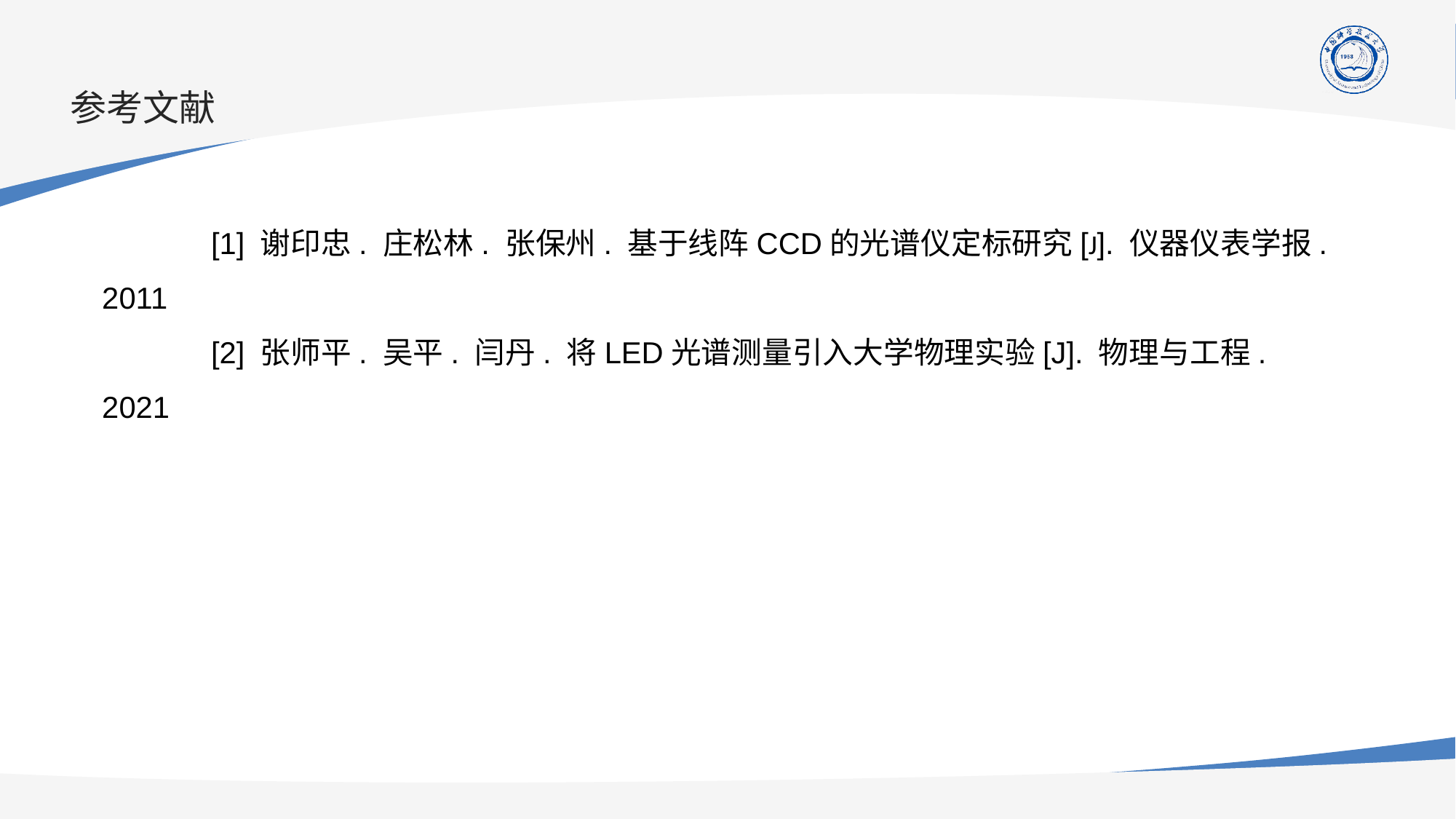

# 参考文献
	[1] 谢印忠. 庄松林. 张保州. 基于线阵CCD的光谱仪定标研究[J]. 仪器仪表学报. 2011
	[2] 张师平. 吴平. 闫丹. 将LED光谱测量引入大学物理实验[J]. 物理与工程. 2021